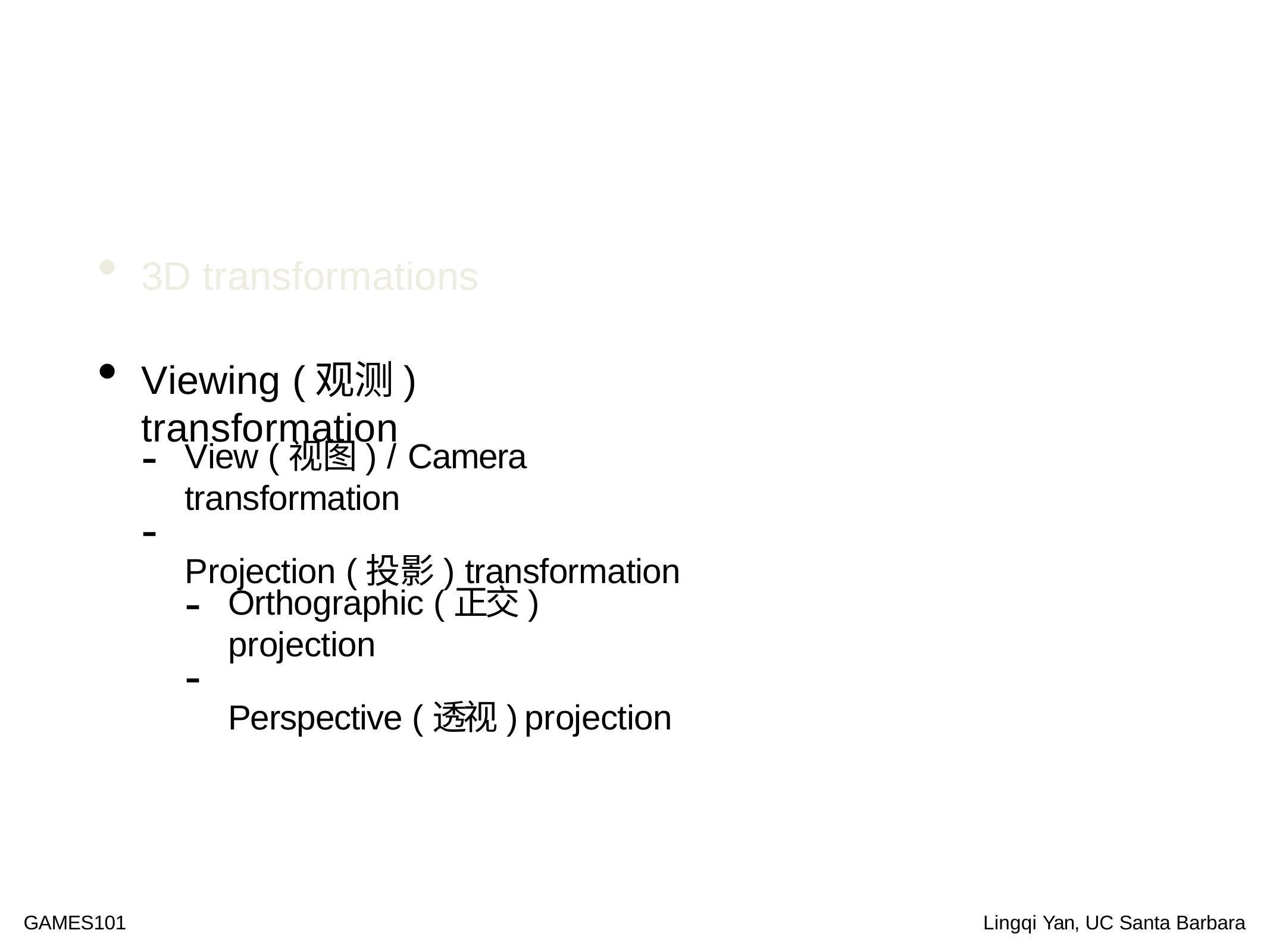

3D transformations
Viewing (观测) transformation
-
-
View (视图) / Camera transformation
Projection (投影) transformation
-
-
Orthographic (正交) projection
Perspective (透视) projection
35
GAMES101
Lingqi Yan, UC Santa Barbara